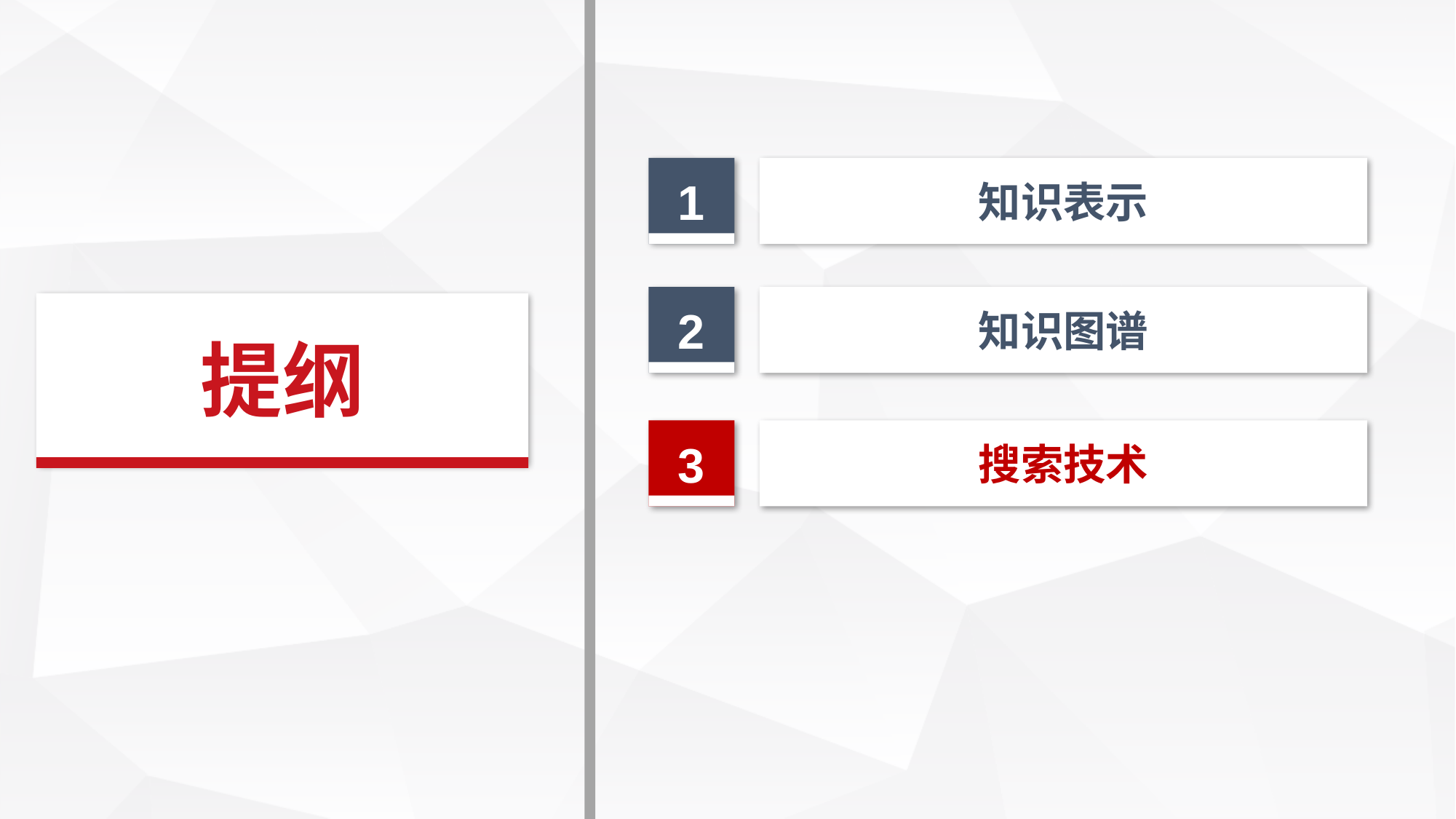

1

知识表示
2

知识图谱
提纲
3

搜索技术